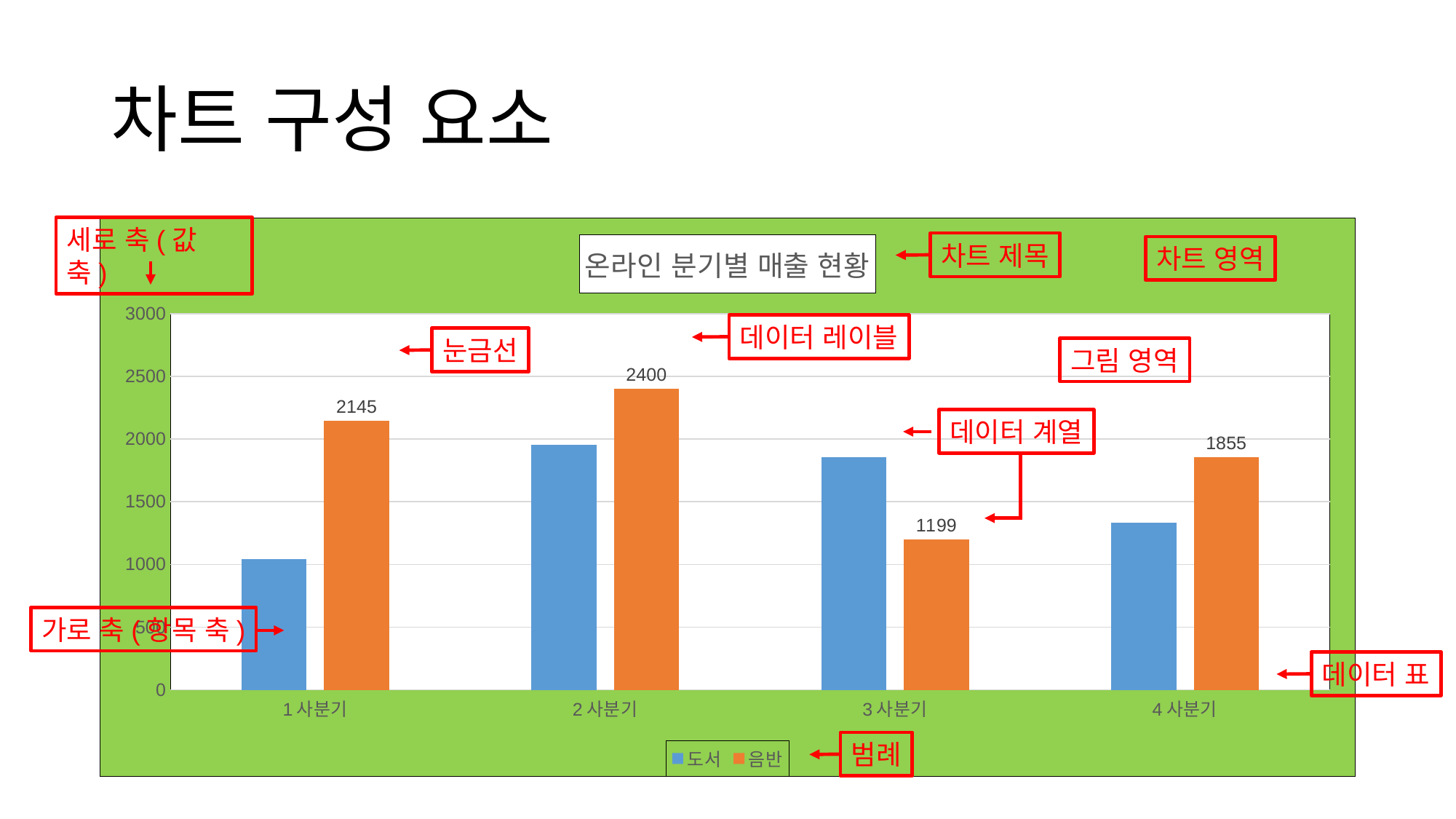

# 차트 구성 요소
세로 축(값 축)

### Chart: 온라인 분기별 매출 현황

| Category | 도서 | 음반 |
|---|---|---|
| 1사분기 | 1044.0 | 2145.0 |
| 2사분기 | 1954.0 | 2400.0 |
| 3사분기 | 1855.0 | 1199.0 |
| 4사분기 | 1330.0 | 1855.0 |
차트 제목
차트 영역
데이터 레이블
눈금선
그림 영역
데이터 계열

가로 축(항목 축)
데이터 표
범례